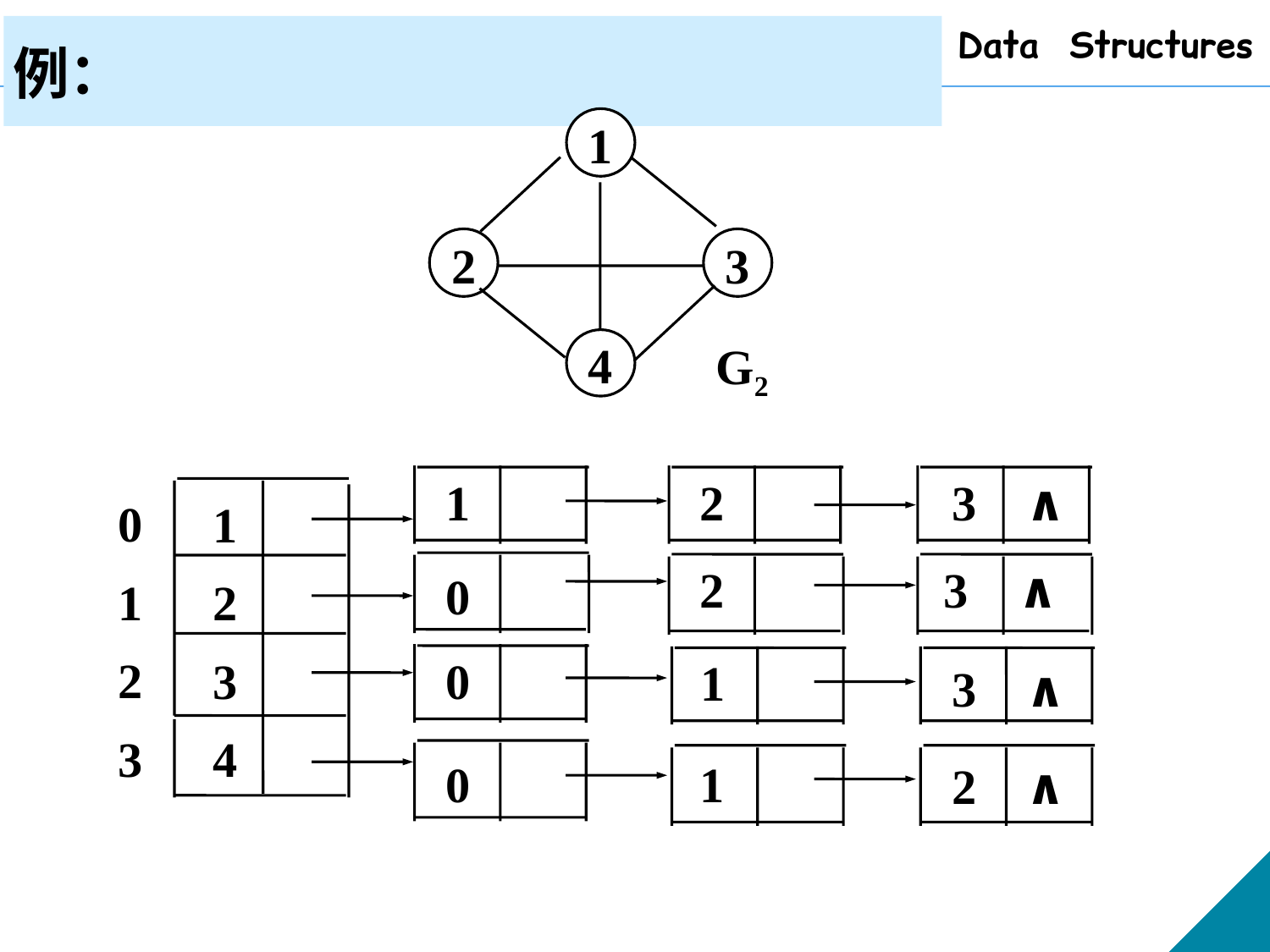

例：

1

2

3

4
G2
1
2
3    ∧

0

1

2

3
1

2

3

4

2
3    ∧

0

0
1

3    ∧

0
1

2    ∧